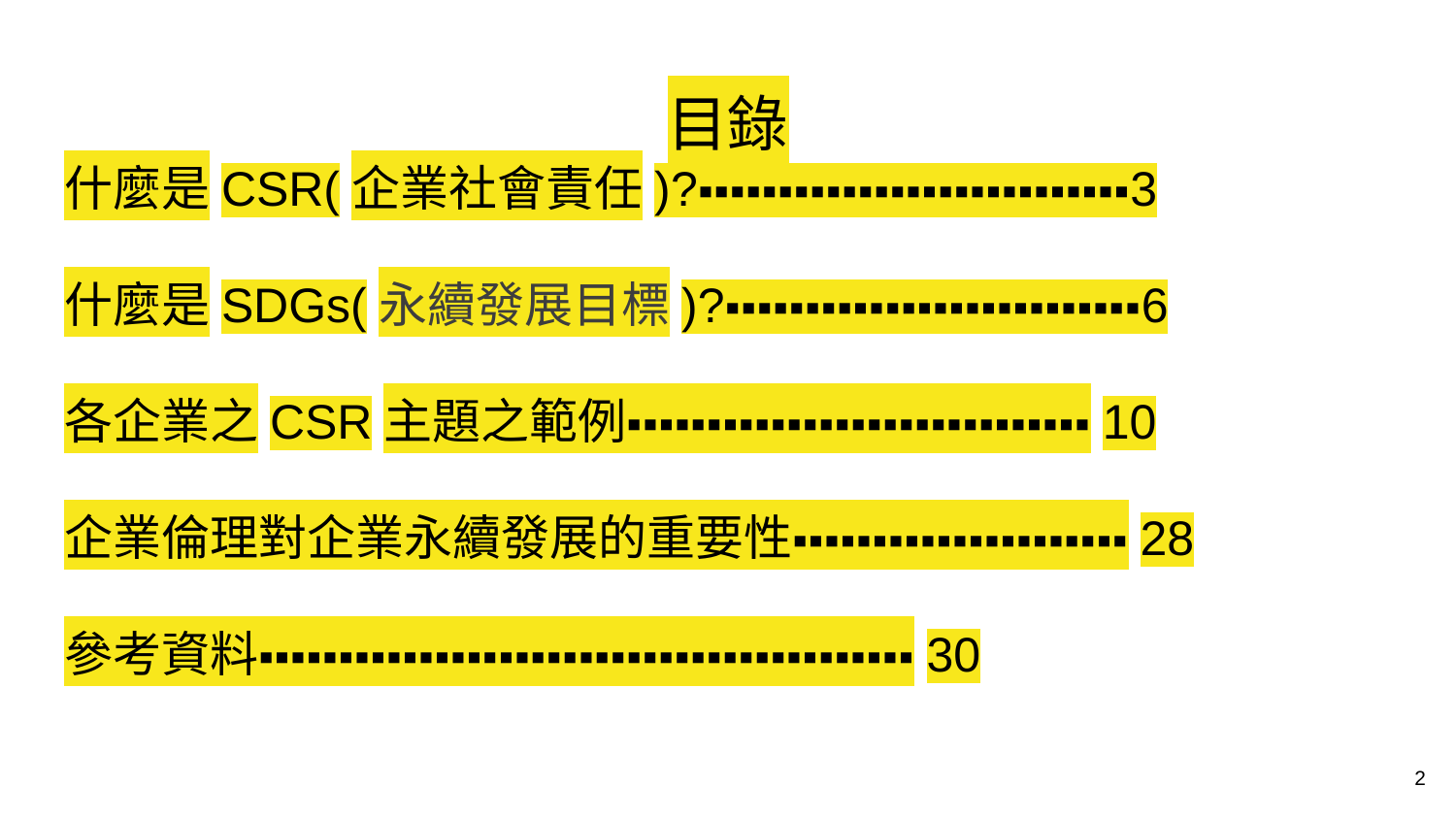

# 目錄
什麼是CSR(企業社會責任)?⬝⬝⬝⬝⬝⬝⬝⬝⬝⬝⬝⬝⬝⬝⬝⬝⬝⬝⬝⬝⬝⬝⬝⬝⬝⬝⬝3

什麼是SDGs(永續發展目標)?⬝⬝⬝⬝⬝⬝⬝⬝⬝⬝⬝⬝⬝⬝⬝⬝⬝⬝⬝⬝⬝⬝⬝⬝⬝⬝6

各企業之CSR主題之範例⬝⬝⬝⬝⬝⬝⬝⬝⬝⬝⬝⬝⬝⬝⬝⬝⬝⬝⬝⬝⬝⬝⬝⬝⬝⬝⬝⬝⬝10

企業倫理對企業永續發展的重要性⬝⬝⬝⬝⬝⬝⬝⬝⬝⬝⬝⬝⬝⬝⬝⬝⬝⬝⬝⬝⬝28

參考資料⬝⬝⬝⬝⬝⬝⬝⬝⬝⬝⬝⬝⬝⬝⬝⬝⬝⬝⬝⬝⬝⬝⬝⬝⬝⬝⬝⬝⬝⬝⬝⬝⬝⬝⬝⬝⬝⬝⬝⬝⬝30

2